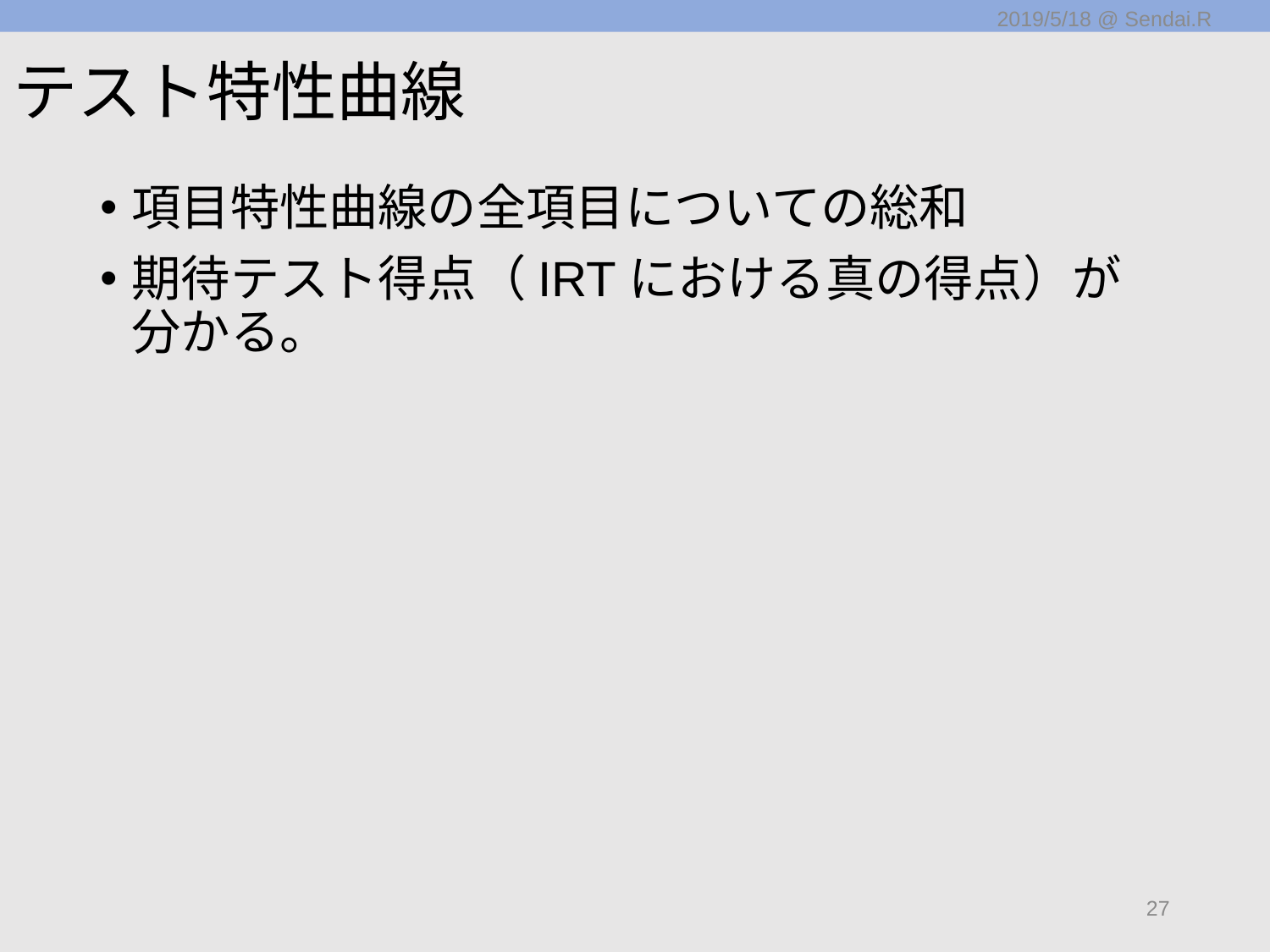

2019/5/18 @ Sendai.R
# テスト特性曲線
項目特性曲線の全項目についての総和
期待テスト得点（IRTにおける真の得点）が分かる。
27